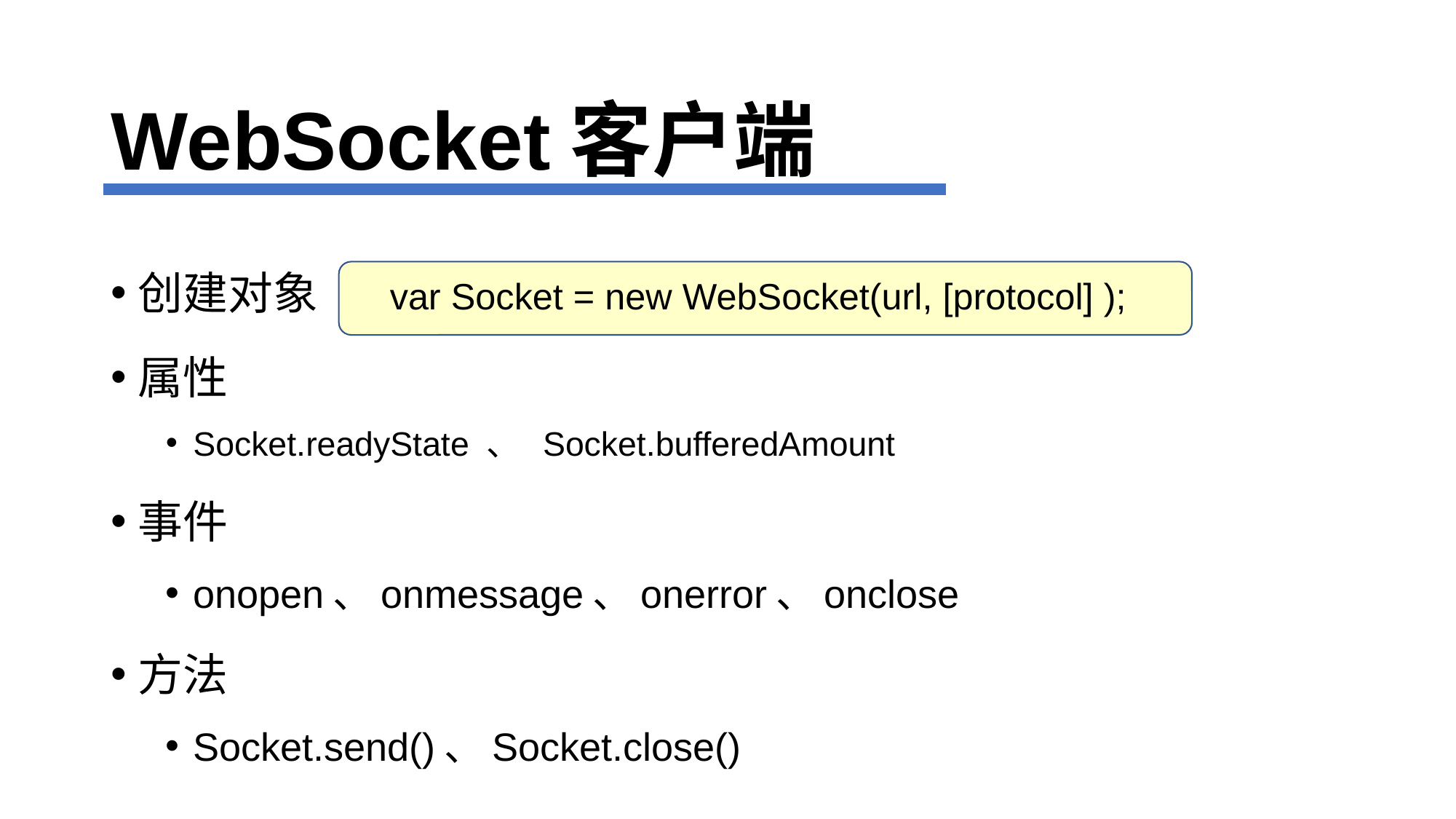

# WebSocket客户端
创建对象      var Socket = new WebSocket(url, [protocol] );
属性
Socket.readyState 、  Socket.bufferedAmount
事件
onopen、onmessage、onerror、onclose
方法
Socket.send()、Socket.close()